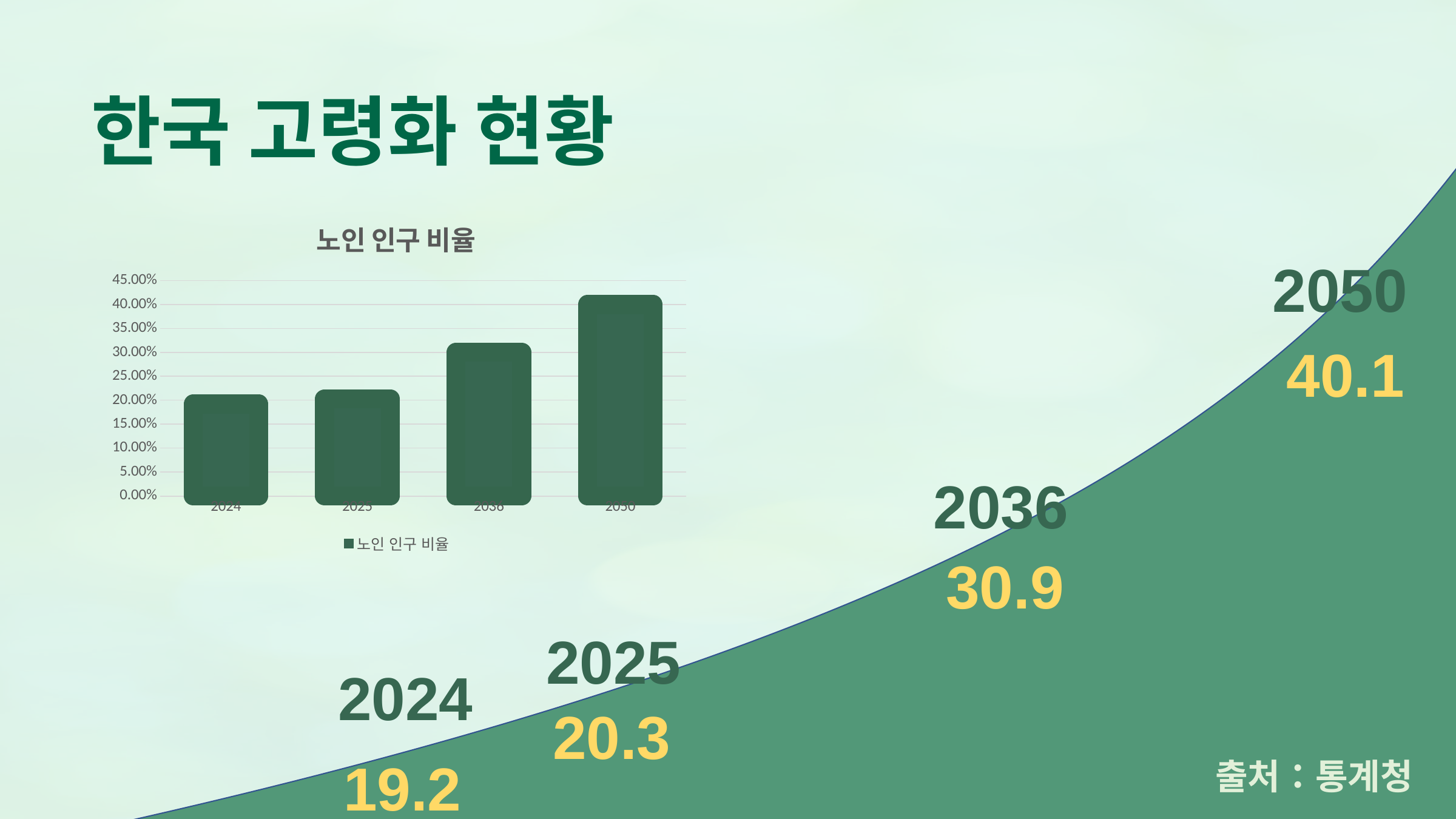

한국 고령화 현황

### Chart:

| Category | 노인 인구 비율  |
|---|---|
| 2024 | 0.192 |
| 2025 | 0.203 |
| 2036 | 0.3 |
| 2050 | 0.4 |
2050
40.1
2036
30.9
2025
20.3
2024
19.2
출처：통계청